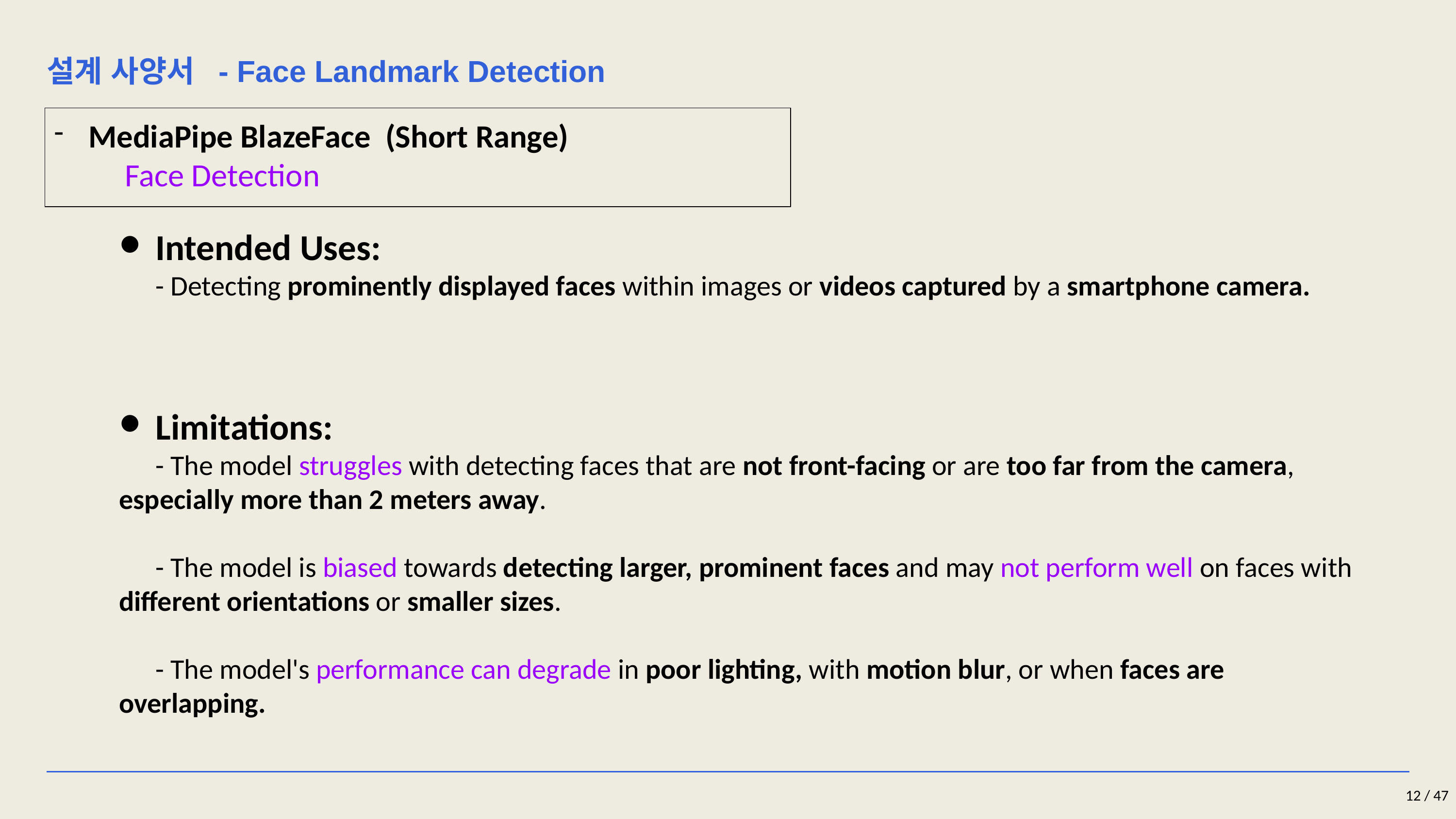

설계 사양서  - Face Landmark Detection
MediaPipe BlazeFace  (Short Range)
	Face Detection

Intended Uses:
- Detecting prominently displayed faces within images or videos captured by a smartphone camera.

Limitations:
- The model struggles with detecting faces that are not front-facing or are too far from the camera, especially more than 2 meters away.

- The model is biased towards detecting larger, prominent faces and may not perform well on faces with different orientations or smaller sizes.

- The model's performance can degrade in poor lighting, with motion blur, or when faces are overlapping.

12 / 47